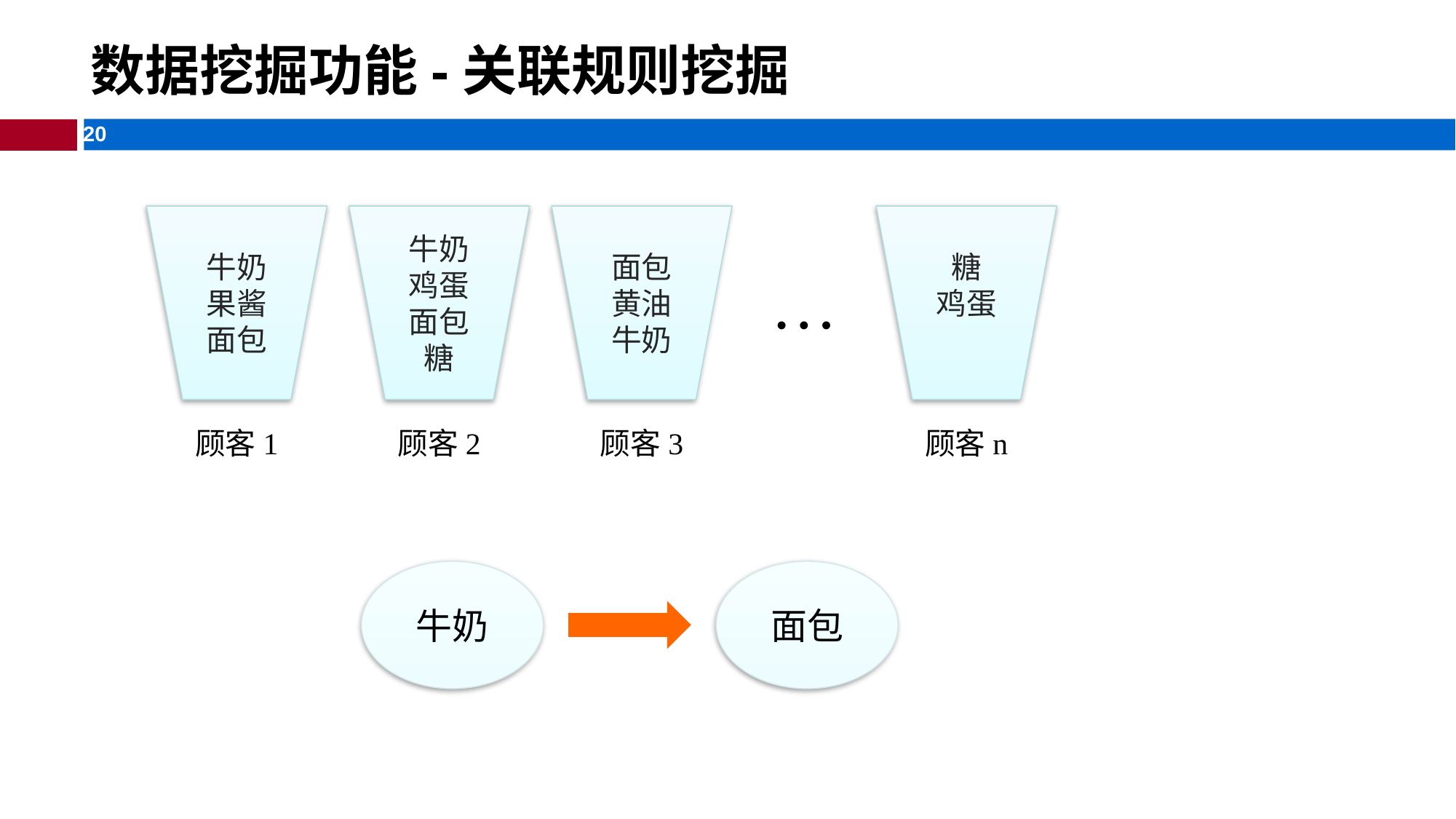

# 数据挖掘功能-关联规则挖掘
牛奶
果酱
面包
牛奶
鸡蛋
面包
糖
面包
黄油
牛奶
糖
鸡蛋

…
顾客1
顾客2
顾客3
顾客n
牛奶
面包